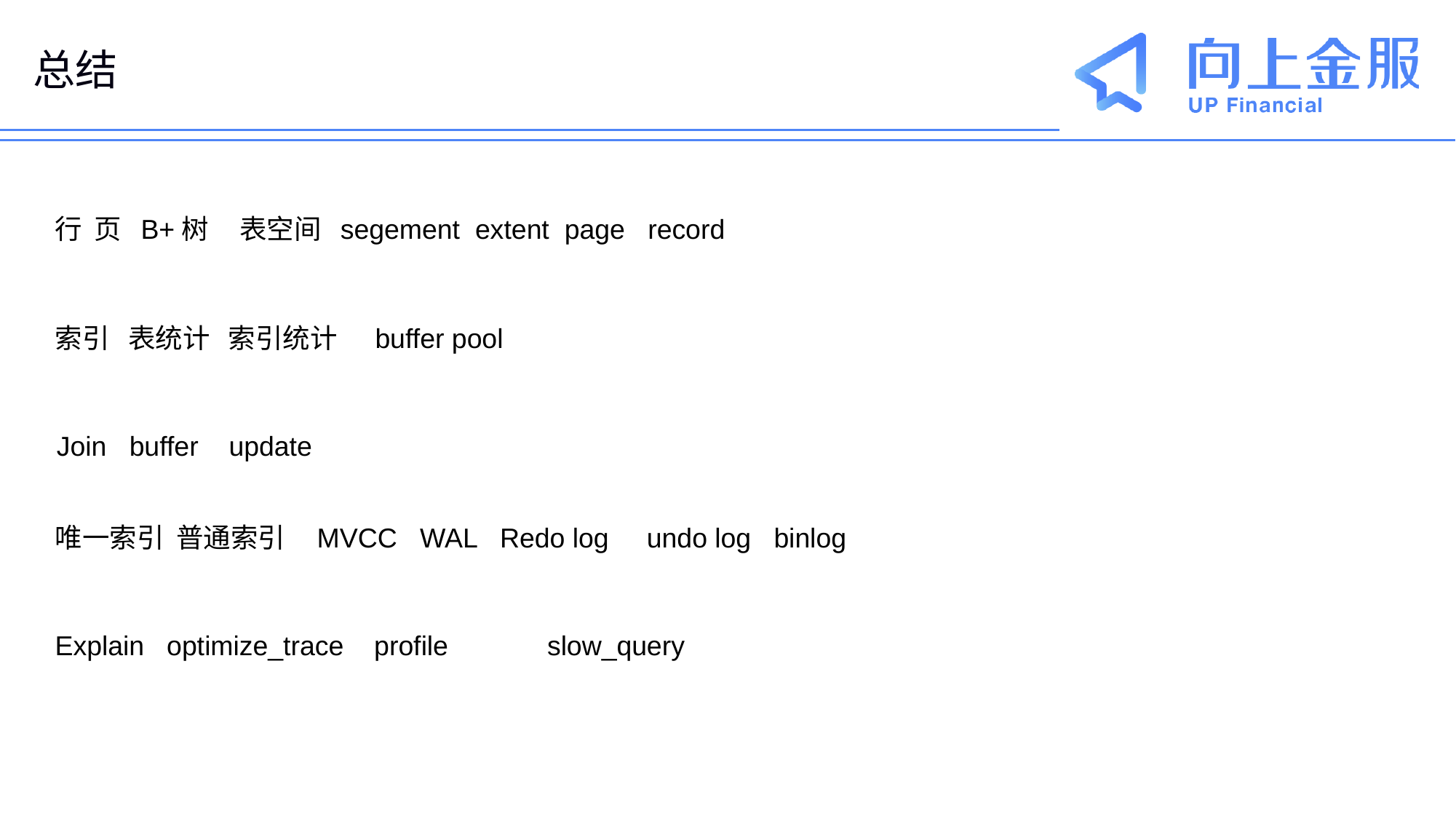

# 总结
行  页  B+树     表空间  segement  extent  page   record
索引   表统计   索引统计     buffer pool
Join   buffer    update
唯一索引  普通索引    MVCC   WAL   Redo log     undo log   binlog
Explain   optimize_trace    profile             slow_query